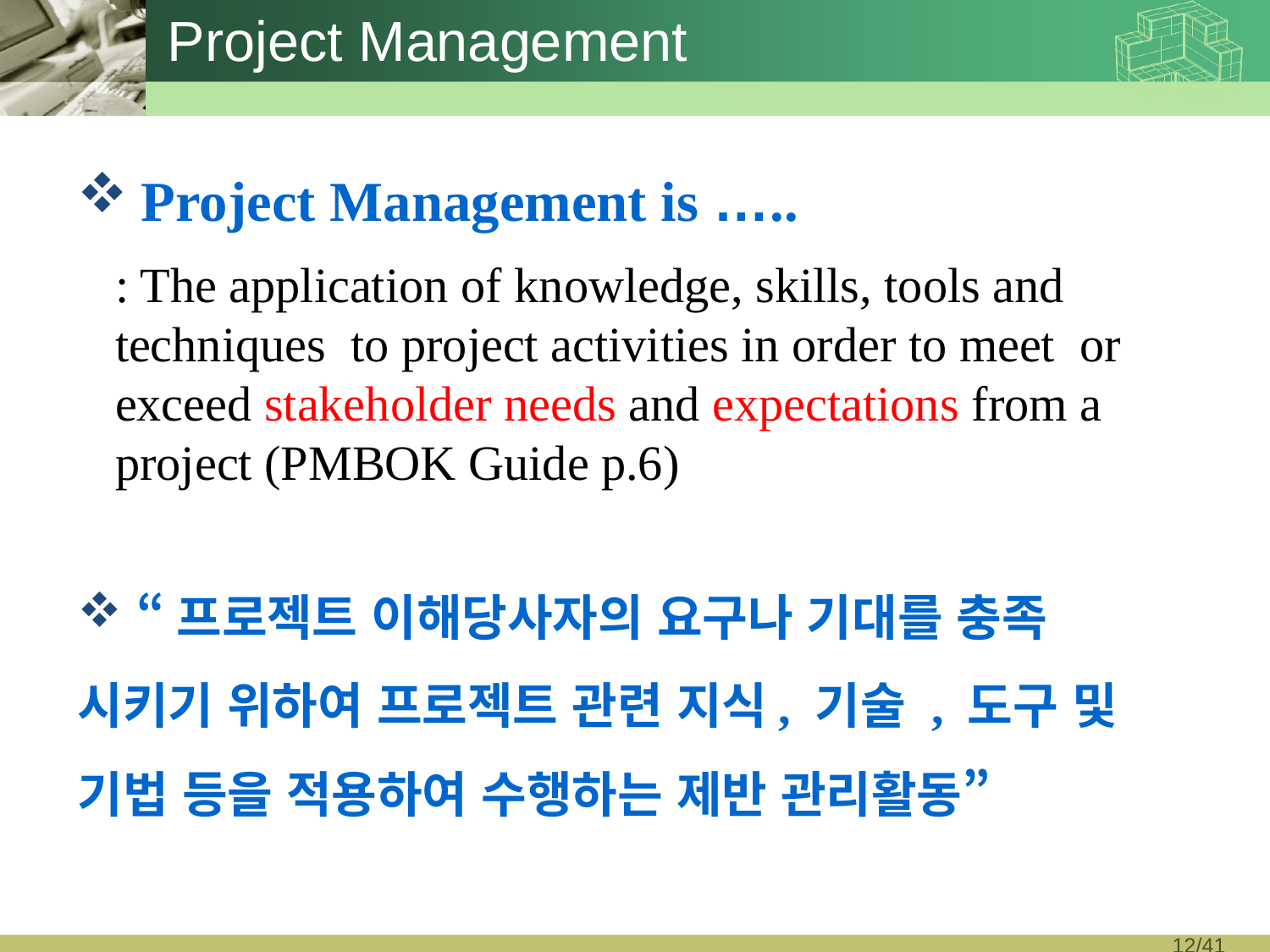

# Project Management
Project Management is …..
: The application of knowledge, skills, tools and techniques  to project activities in order to meet  or exceed stakeholder needs and expectations from a project (PMBOK Guide p.6)

 “프로젝트 이해당사자의 요구나 기대를 충족   시키기 위하여 프로젝트 관련 지식, 기술 , 도구 및 기법 등을 적용하여 수행하는 제반 관리활동”